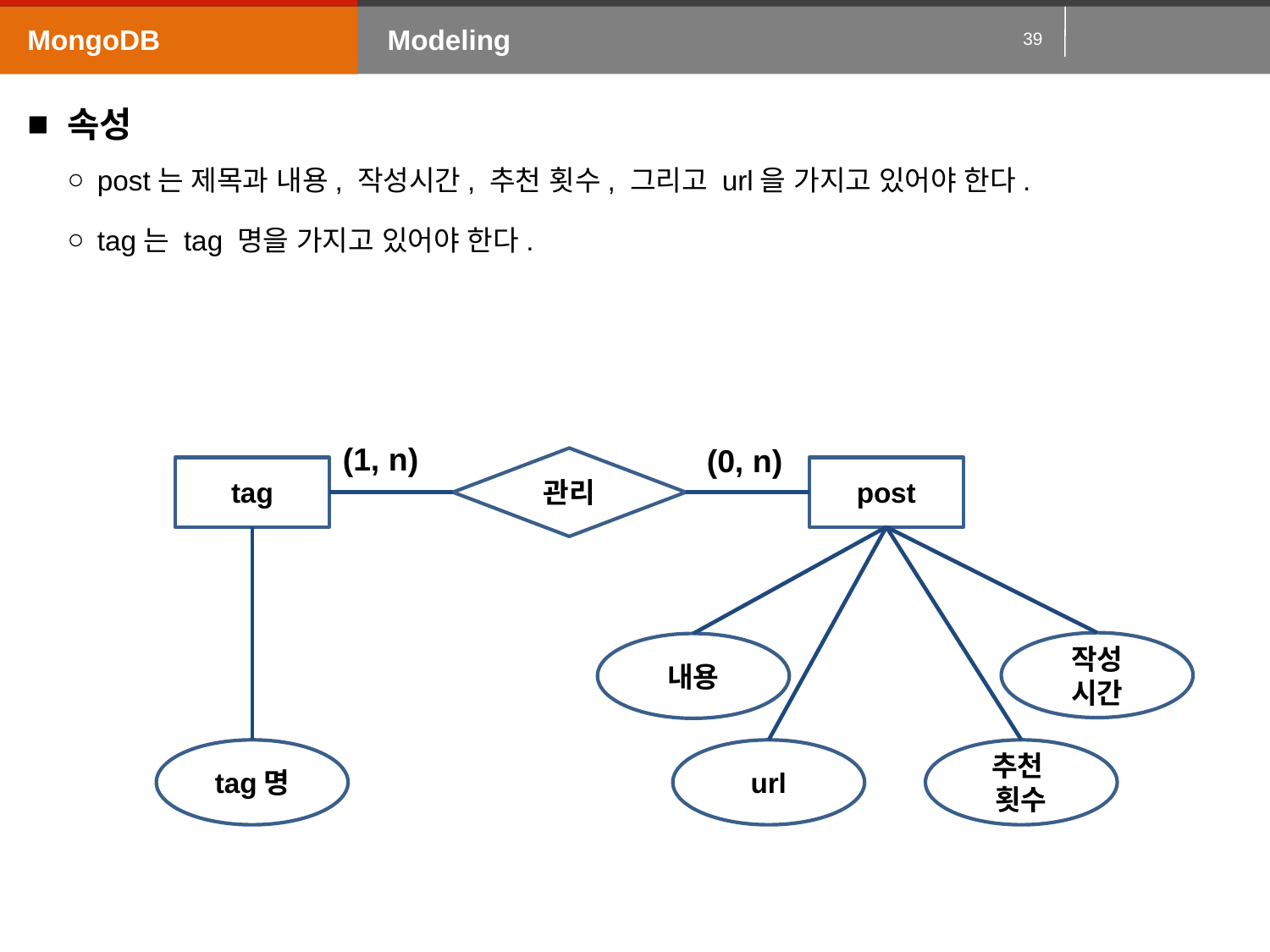

MongoDB
Modeling
속성
post는 제목과 내용, 작성시간, 추천 횟수, 그리고 url을 가지고 있어야 한다.
tag는 tag 명을 가지고 있어야 한다.
(1, n)
(0, n)
관리
tag
post
작성
시간
내용
tag명
url
추천
횟수